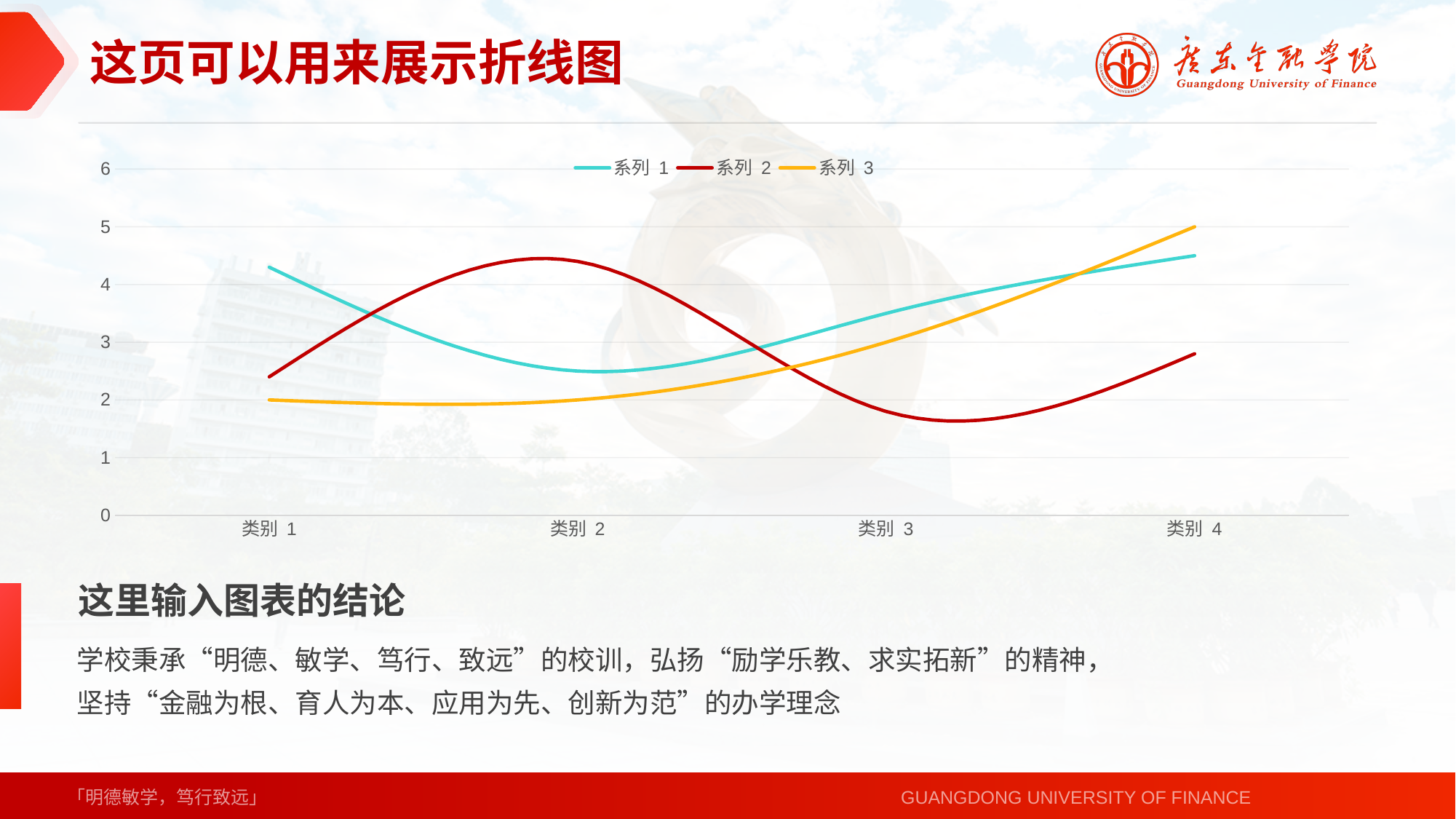

这页可以用来展示折线图

### Chart

| Category | 系列 1 | 系列 2 | 系列 3 |
|---|---|---|---|
| 类别 1 | 4.3 | 2.4 | 2.0 |
| 类别 2 | 2.5 | 4.4 | 2.0 |
| 类别 3 | 3.5 | 1.8 | 3.0 |
| 类别 4 | 4.5 | 2.8 | 5.0 |
这里输入图表的结论

学校秉承“明德、敏学、笃行、致远”的校训，弘扬“励学乐教、求实拓新”的精神，坚持“金融为根、育人为本、应用为先、创新为范”的办学理念